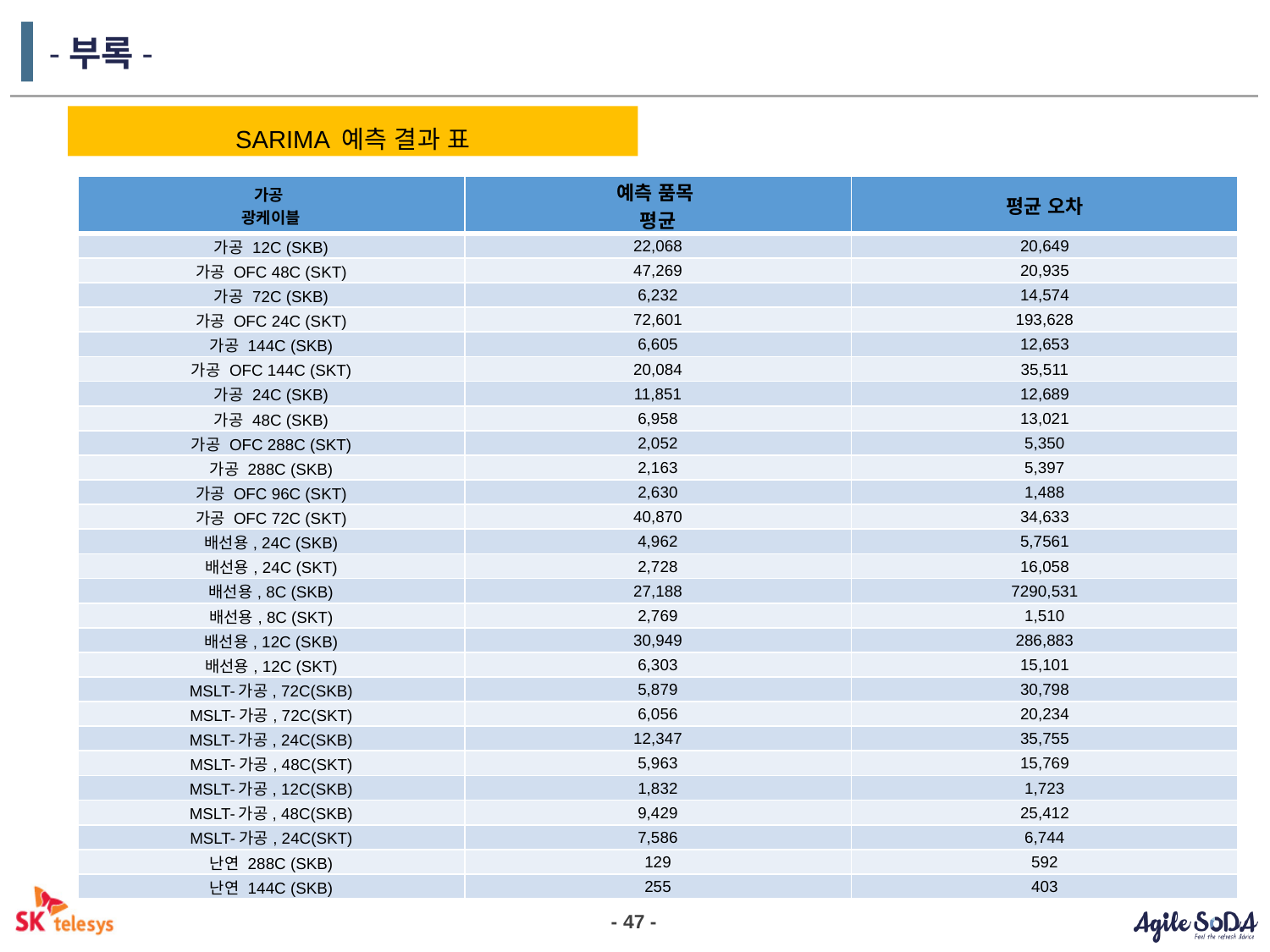

# -부록-
SARIMA 예측 결과 표
| 가공 광케이블 | 예측 품목 평균 | 평균 오차 |
| --- | --- | --- |
| 가공 12C (SKB) | 22,068 | 20,649 |
| 가공 OFC 48C (SKT) | 47,269 | 20,935 |
| 가공 72C (SKB) | 6,232 | 14,574 |
| 가공 OFC 24C (SKT) | 72,601 | 193,628 |
| 가공 144C (SKB) | 6,605 | 12,653 |
| 가공 OFC 144C (SKT) | 20,084 | 35,511 |
| 가공 24C (SKB) | 11,851 | 12,689 |
| 가공 48C (SKB) | 6,958 | 13,021 |
| 가공 OFC 288C (SKT) | 2,052 | 5,350 |
| 가공 288C (SKB) | 2,163 | 5,397 |
| 가공 OFC 96C (SKT) | 2,630 | 1,488 |
| 가공 OFC 72C (SKT) | 40,870 | 34,633 |
| 배선용, 24C (SKB) | 4,962 | 5,7561 |
| 배선용, 24C (SKT) | 2,728 | 16,058 |
| 배선용, 8C (SKB) | 27,188 | 7290,531 |
| 배선용, 8C (SKT) | 2,769 | 1,510 |
| 배선용, 12C (SKB) | 30,949 | 286,883 |
| 배선용, 12C (SKT) | 6,303 | 15,101 |
| MSLT-가공, 72C(SKB) | 5,879 | 30,798 |
| MSLT-가공, 72C(SKT) | 6,056 | 20,234 |
| MSLT-가공, 24C(SKB) | 12,347 | 35,755 |
| MSLT-가공, 48C(SKT) | 5,963 | 15,769 |
| MSLT-가공, 12C(SKB) | 1,832 | 1,723 |
| MSLT-가공, 48C(SKB) | 9,429 | 25,412 |
| MSLT-가공, 24C(SKT) | 7,586 | 6,744 |
| 난연 288C (SKB) | 129 | 592 |
| 난연 144C (SKB) | 255 | 403 |